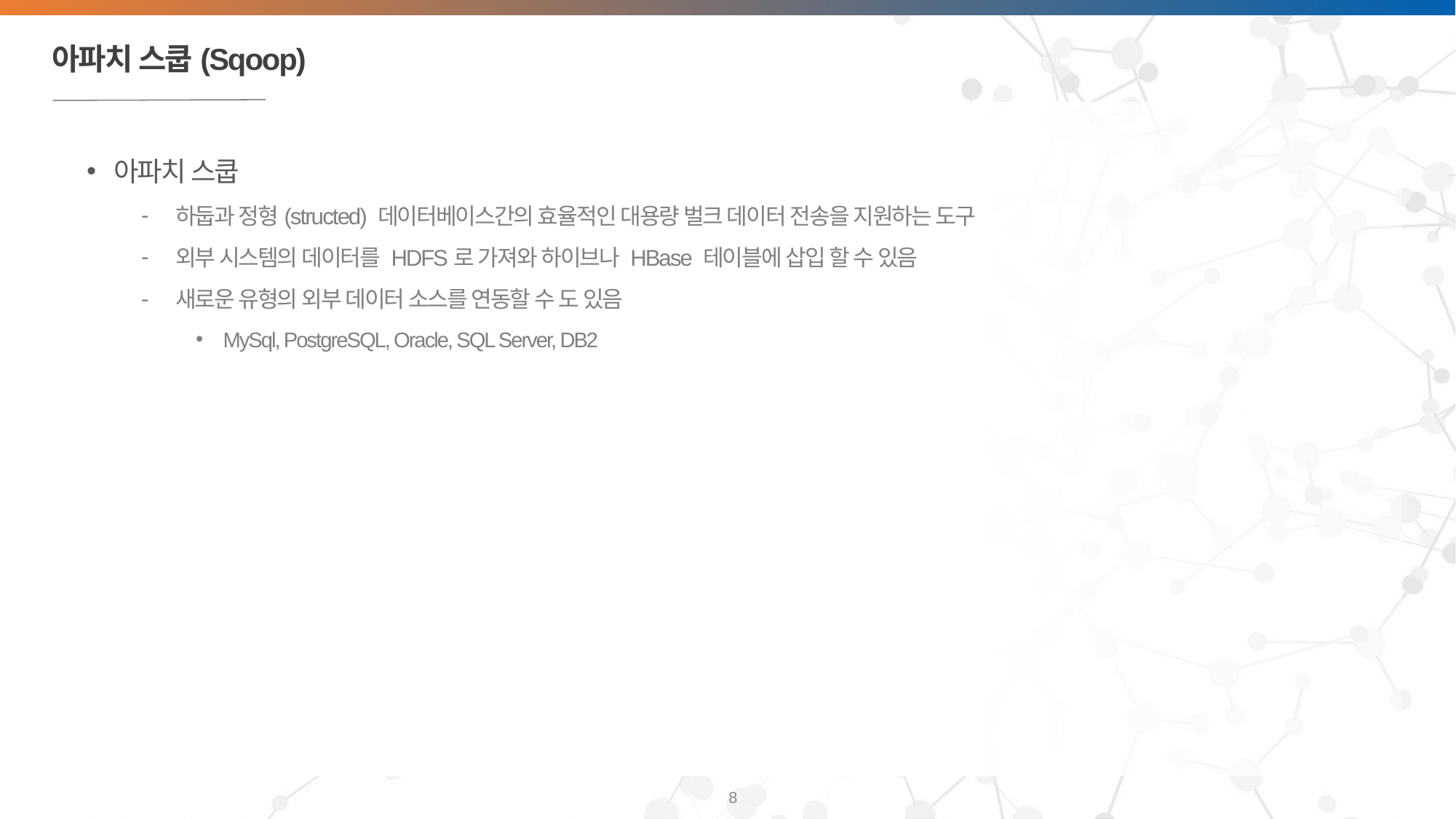

# 아파치 스쿱(Sqoop)

아파치 스쿱
하둡과 정형(structed) 데이터베이스간의 효율적인 대용량 벌크 데이터 전송을 지원하는 도구
외부 시스템의 데이터를 HDFS로 가져와 하이브나 HBase 테이블에 삽입 할 수 있음
새로운 유형의 외부 데이터 소스를 연동할 수 도 있음
MySql, PostgreSQL, Oracle, SQL Server, DB2
8